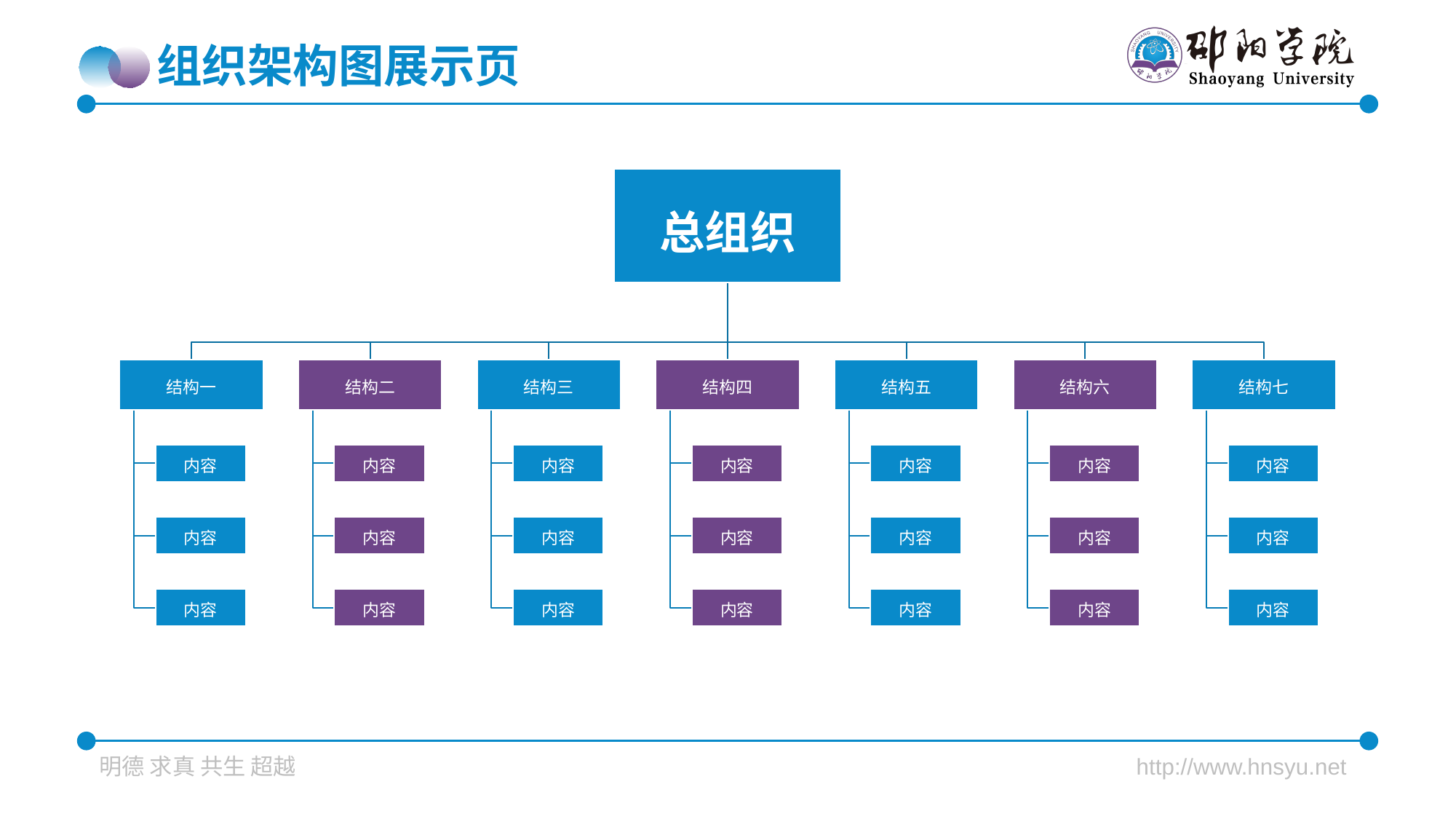

组织架构图展示页
总组织
结构一
内容
内容
内容
结构二
内容
内容
内容
结构三
内容
内容
内容
结构四
内容
内容
内容
结构五
内容
内容
内容
结构六
内容
内容
内容
结构七
内容
内容
内容